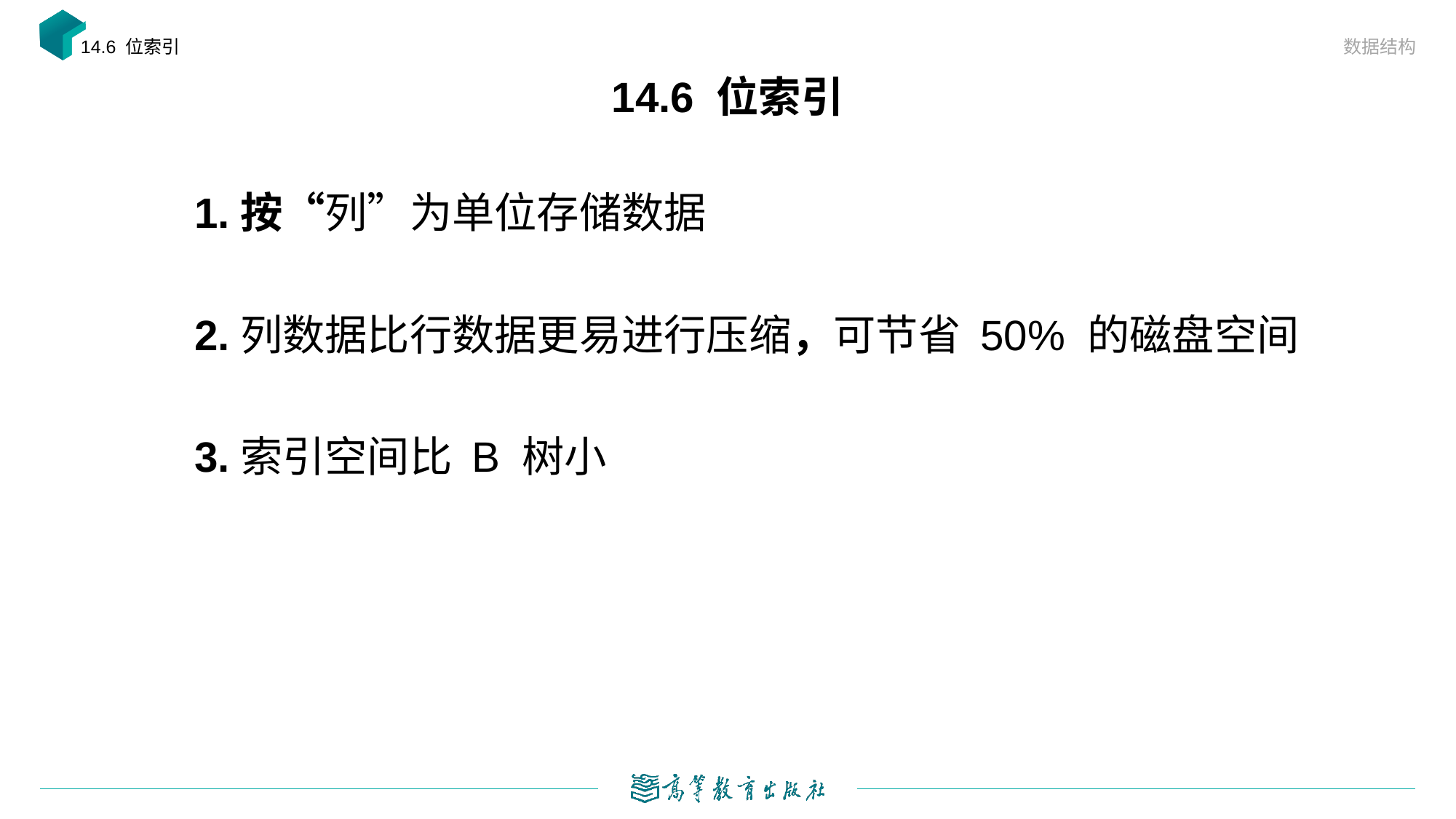

数据结构
14.6 位索引
# 14.6 位索引
1.按“列”为单位存储数据

2.列数据比行数据更易进行压缩，可节省 50% 的磁盘空间

3.索引空间比 B 树小